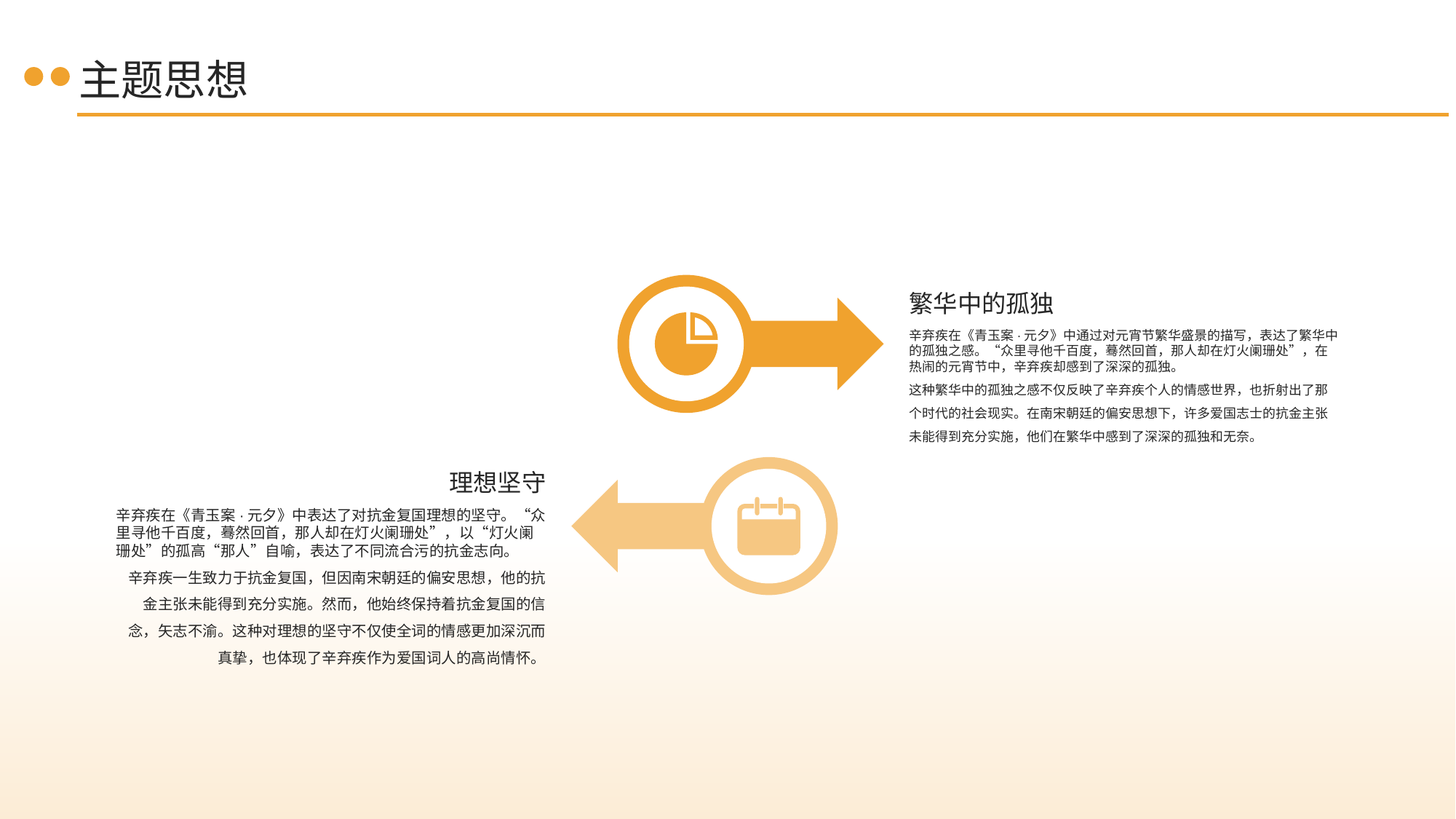

主题思想

繁华中的孤独

辛弃疾在《青玉案·元夕》中通过对元宵节繁华盛景的描写，表达了繁华中的孤独之感。“众里寻他千百度，蓦然回首，那人却在灯火阑珊处”，在热闹的元宵节中，辛弃疾却感到了深深的孤独。
这种繁华中的孤独之感不仅反映了辛弃疾个人的情感世界，也折射出了那个时代的社会现实。在南宋朝廷的偏安思想下，许多爱国志士的抗金主张未能得到充分实施，他们在繁华中感到了深深的孤独和无奈。
理想坚守

辛弃疾在《青玉案·元夕》中表达了对抗金复国理想的坚守。“众里寻他千百度，蓦然回首，那人却在灯火阑珊处”，以“灯火阑珊处”的孤高“那人”自喻，表达了不同流合污的抗金志向。
辛弃疾一生致力于抗金复国，但因南宋朝廷的偏安思想，他的抗金主张未能得到充分实施。然而，他始终保持着抗金复国的信念，矢志不渝。这种对理想的坚守不仅使全词的情感更加深沉而真挚，也体现了辛弃疾作为爱国词人的高尚情怀。